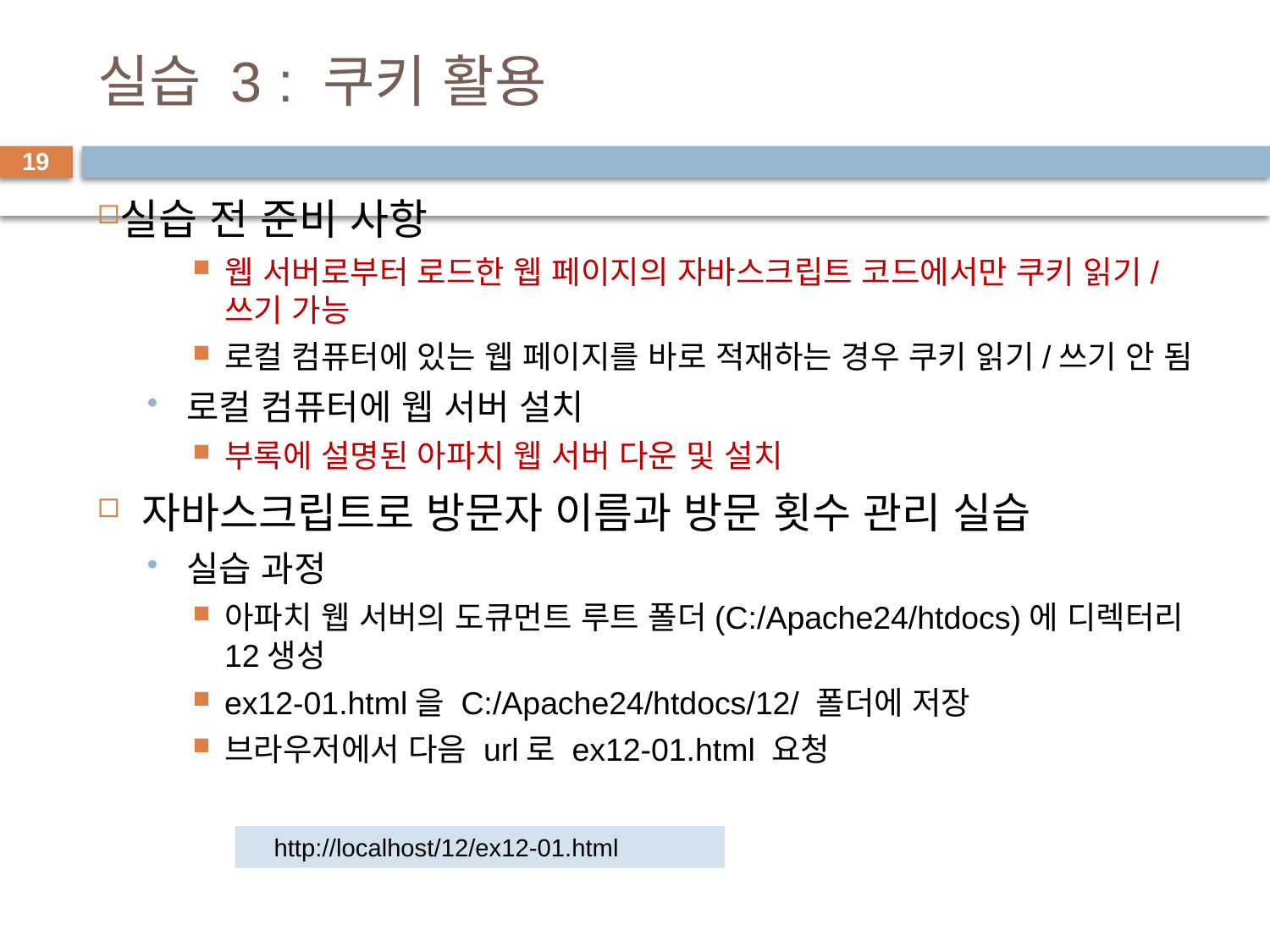

# 실습 3 : 쿠키 활용
19
실습 전 준비 사항
웹 서버로부터 로드한 웹 페이지의 자바스크립트 코드에서만 쿠키 읽기/쓰기 가능
로컬 컴퓨터에 있는 웹 페이지를 바로 적재하는 경우 쿠키 읽기/쓰기 안 됨
로컬 컴퓨터에 웹 서버 설치
부록에 설명된 아파치 웹 서버 다운 및 설치
자바스크립트로 방문자 이름과 방문 횟수 관리 실습
실습 과정
아파치 웹 서버의 도큐먼트 루트 폴더(C:/Apache24/htdocs)에 디렉터리 12생성
ex12-01.html을 C:/Apache24/htdocs/12/ 폴더에 저장
브라우저에서 다음 url로 ex12-01.html 요청

http://localhost/12/ex12-01.html